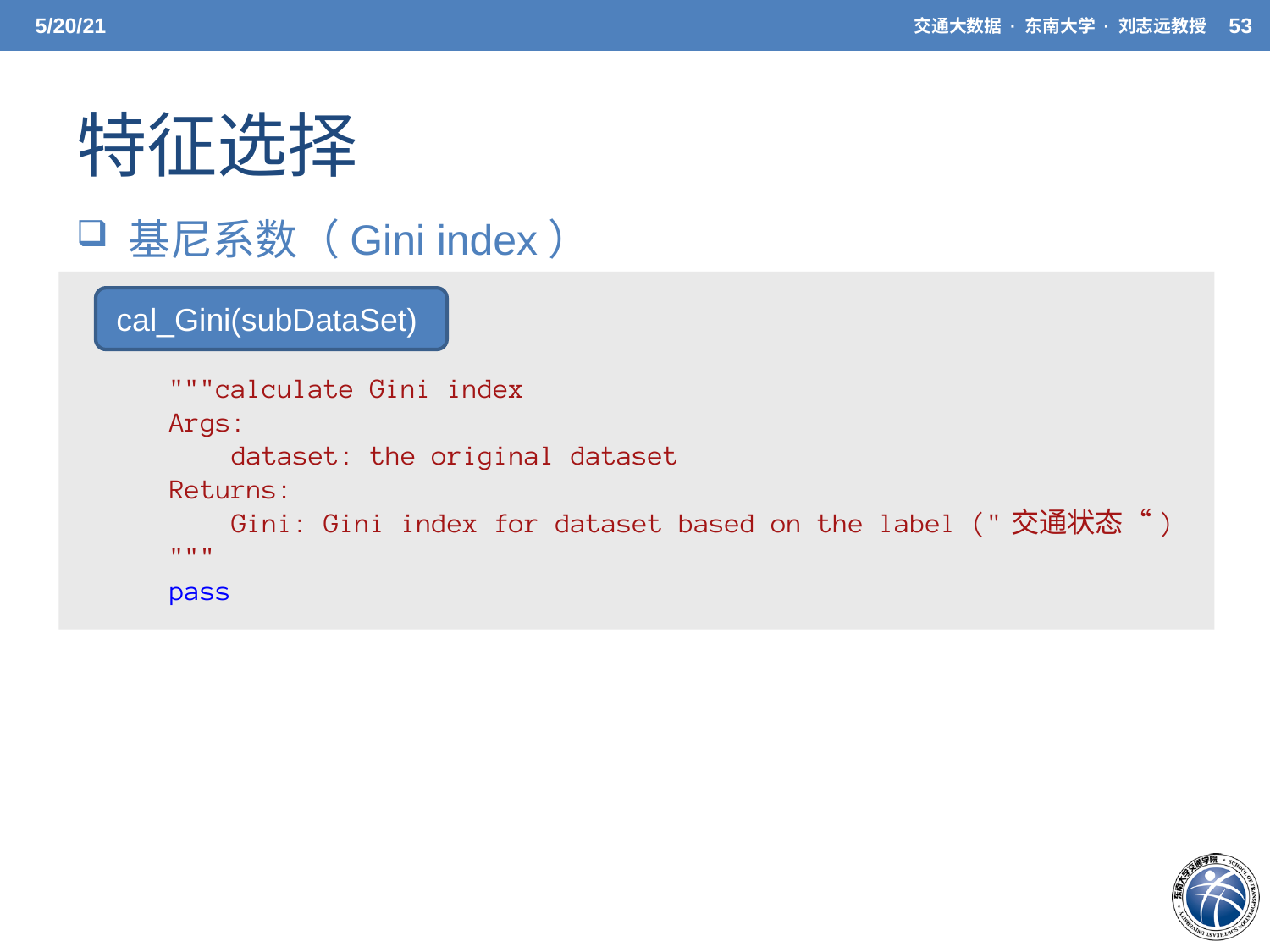

5/20/21
交通大数据 · 东南大学 · 刘志远教授
53
# 特征选择
 基尼系数（Gini index）

cal_Gini(subDataSet)
    """calculate Gini index
    Args:
        dataset: the original dataset
    Returns:
        Gini: Gini index for dataset based on the label ("交通状态“)
    """
    pass